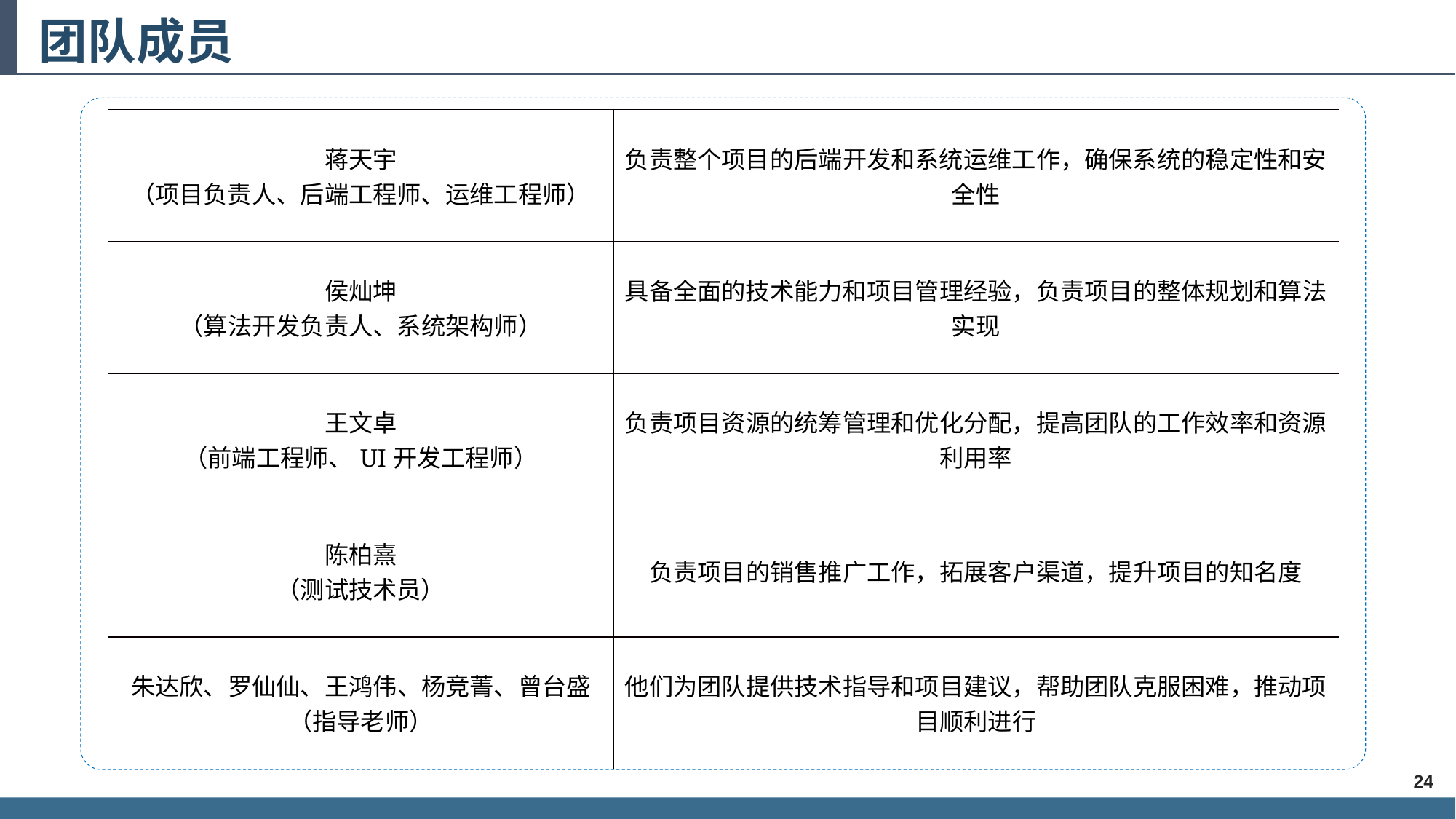

# 团队成员

| 蒋天宇 （项目负责人、后端工程师、运维工程师） | 负责整个项目的后端开发和系统运维工作，确保系统的稳定性和安全性 |
| --- | --- |
| 侯灿坤 （算法开发负责人、系统架构师） | 具备全面的技术能力和项目管理经验，负责项目的整体规划和算法实现 |
| 王文卓 （前端工程师、UI开发工程师） | 负责项目资源的统筹管理和优化分配，提高团队的工作效率和资源利用率 |
| 陈柏熹 （测试技术员） | 负责项目的销售推广工作，拓展客户渠道，提升项目的知名度 |
| 朱达欣、罗仙仙、王鸿伟、杨竞菁、曾台盛 （指导老师） | 他们为团队提供技术指导和项目建议，帮助团队克服困难，推动项目顺利进行 |